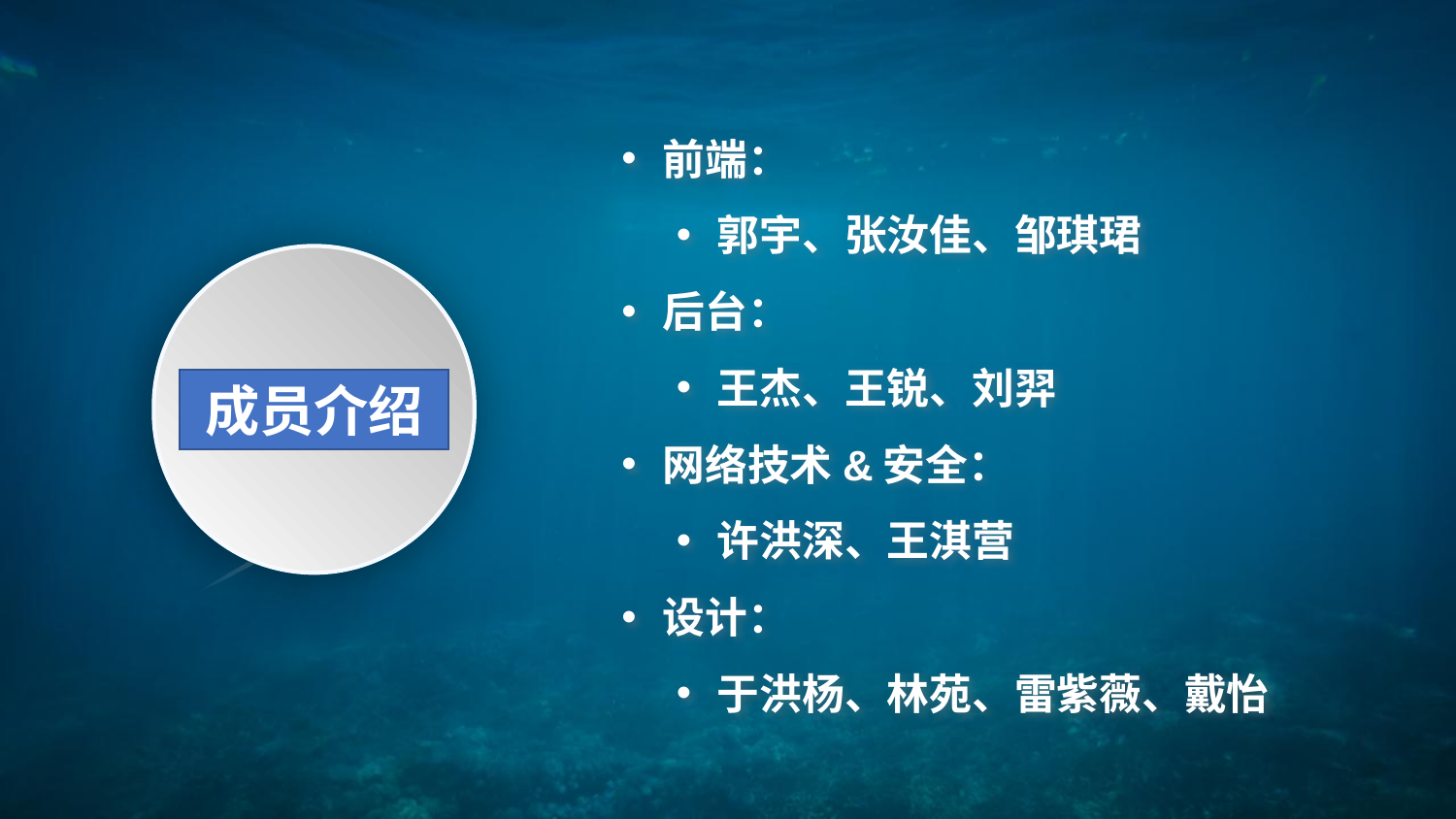

前端：
郭宇、张汝佳、邹琪珺
后台：
王杰、王锐、刘羿
网络技术&安全：
许洪深、王淇营
设计：
于洪杨、林苑、雷紫薇、戴怡

成员介绍